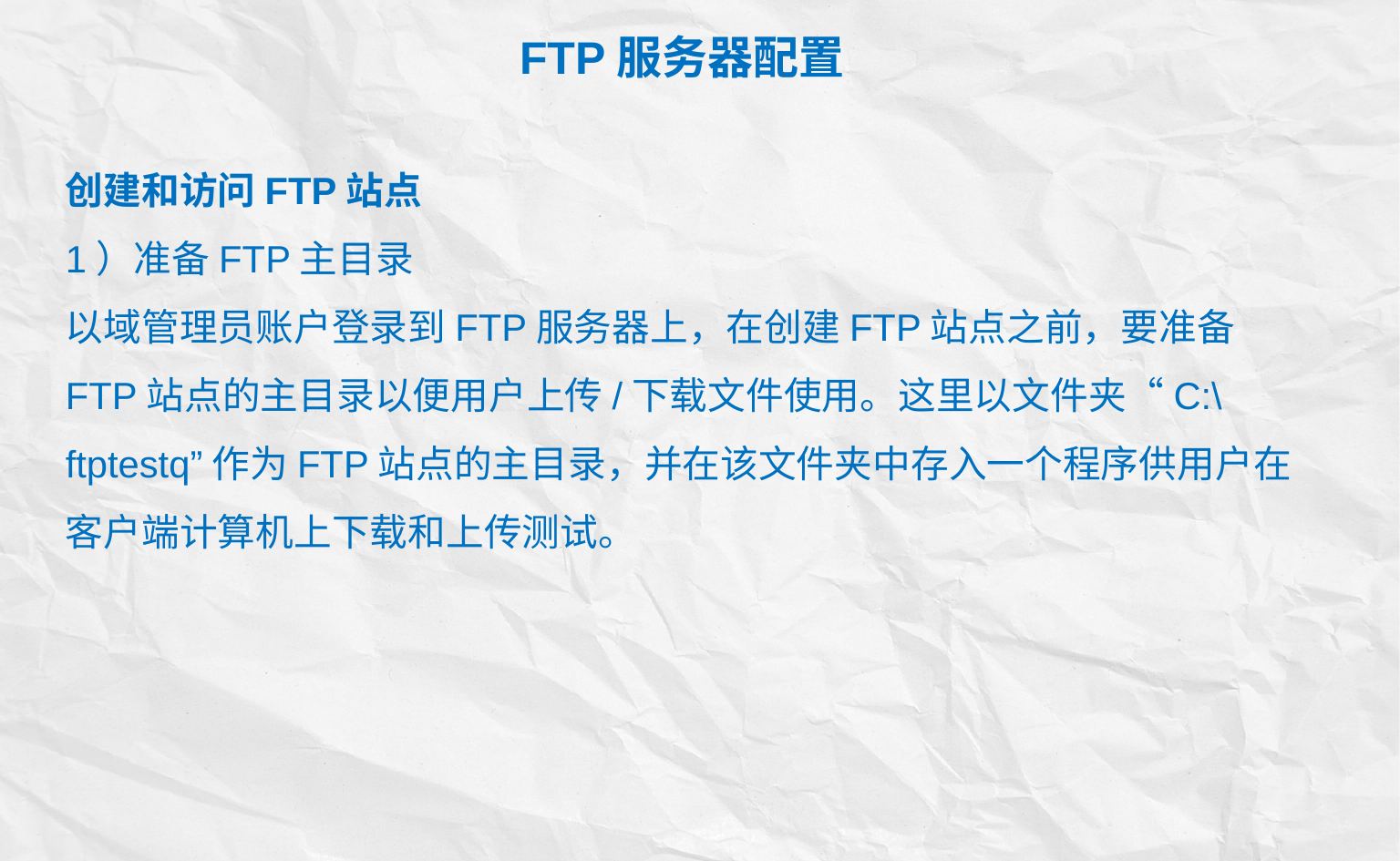

FTP服务器配置
创建和访问FTP站点
1）准备FTP主目录
以域管理员账户登录到FTP服务器上，在创建FTP站点之前，要准备FTP站点的主目录以便用户上传/下载文件使用。这里以文件夹“C:\ftptestq”作为FTP站点的主目录，并在该文件夹中存入一个程序供用户在客户端计算机上下载和上传测试。

45